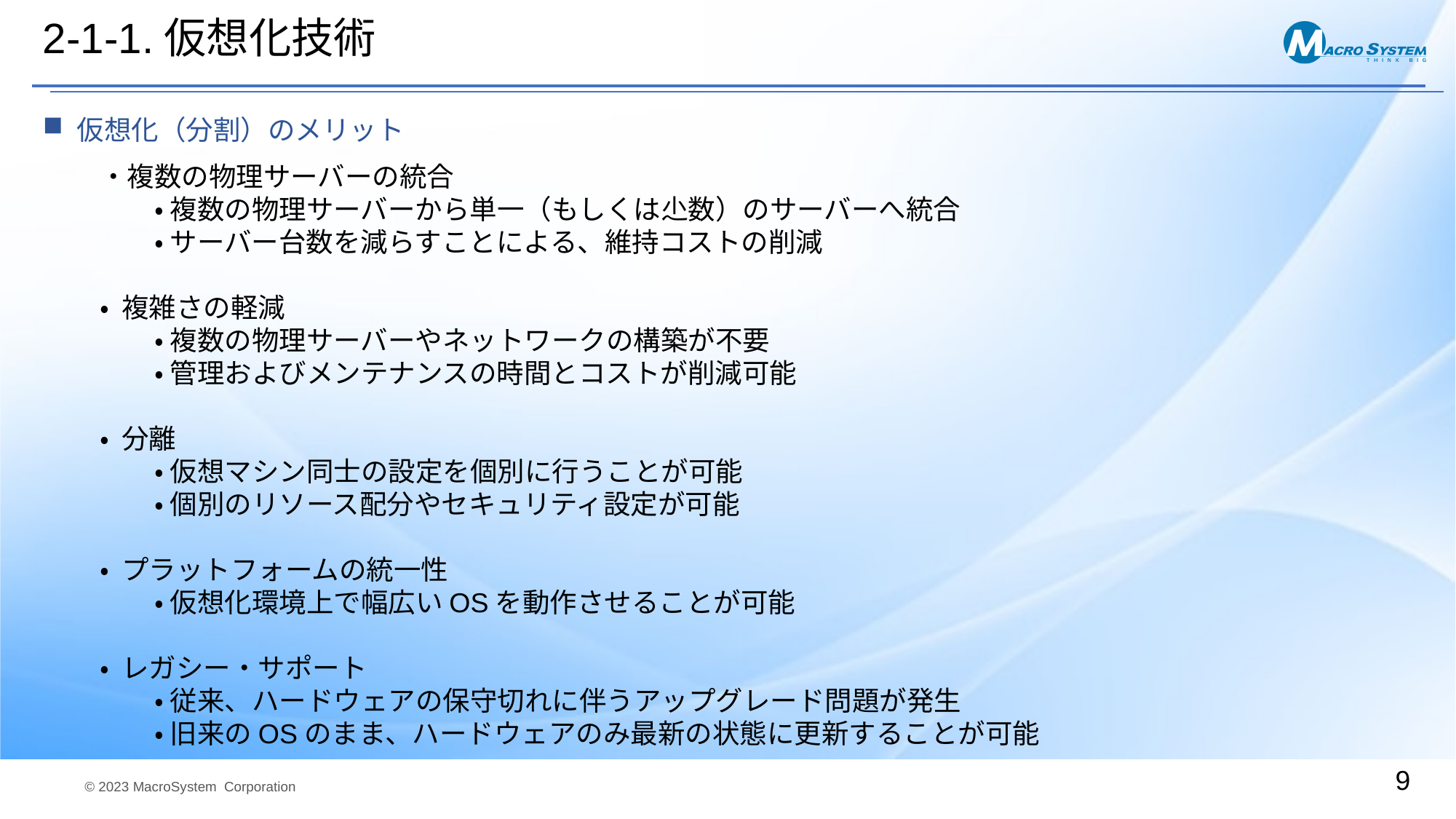

# 2-1-1.仮想化技術
仮想化（分割）のメリット
・複数の物理サーバーの統合
　　• 複数の物理サーバーから単一（もしくは尐数）のサーバーへ統合
　　• サーバー台数を減らすことによる、維持コストの削減

• 複雑さの軽減
　　• 複数の物理サーバーやネットワークの構築が不要
　　• 管理およびメンテナンスの時間とコストが削減可能

• 分離
　　• 仮想マシン同士の設定を個別に行うことが可能
　　• 個別のリソース配分やセキュリティ設定が可能

• プラットフォームの統一性
　　• 仮想化環境上で幅広いOSを動作させることが可能

• レガシー・サポート
　　• 従来、ハードウェアの保守切れに伴うアップグレード問題が発生
　　• 旧来のOSのまま、ハードウェアのみ最新の状態に更新することが可能